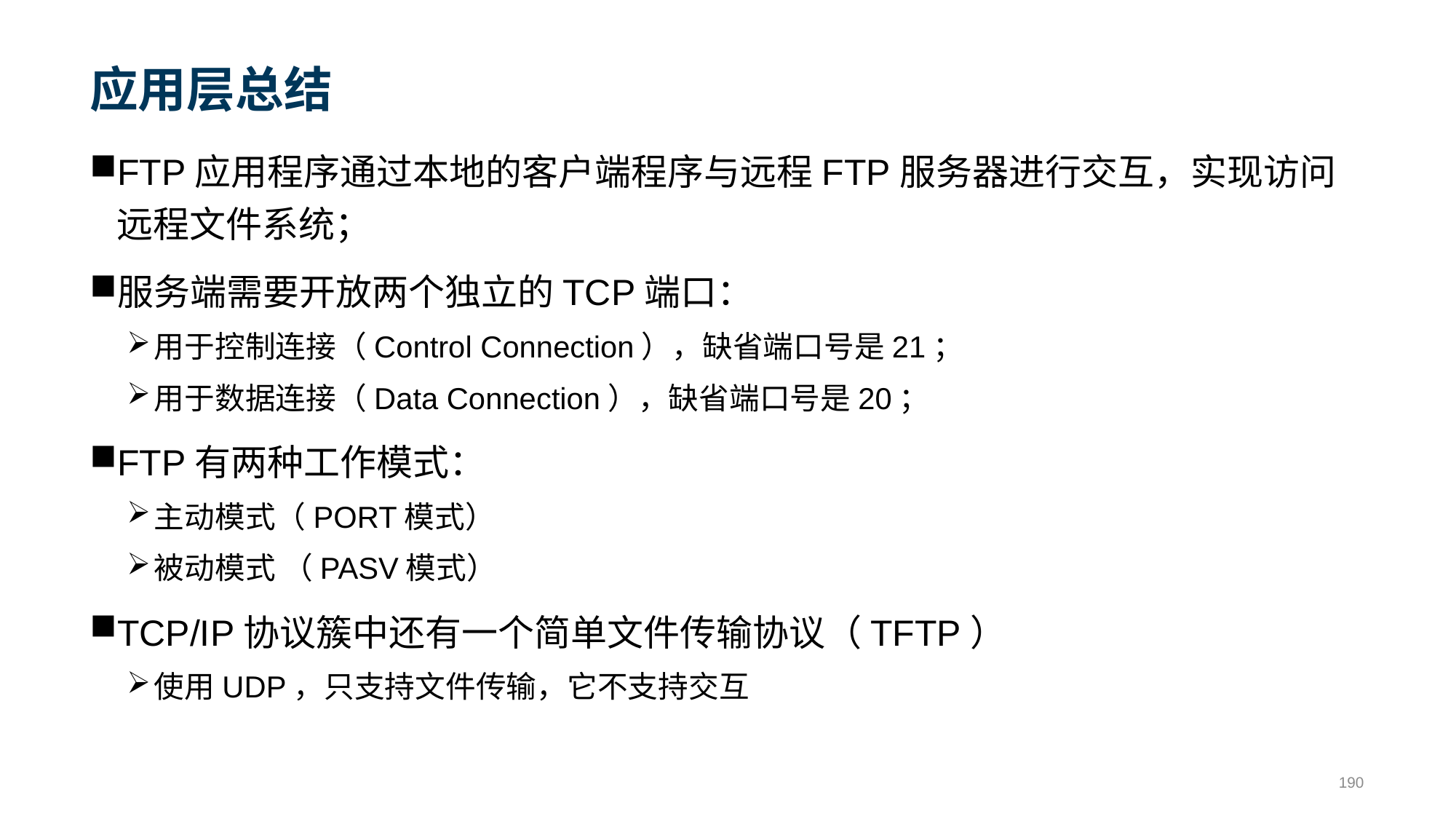

# 应用层总结
FTP应用程序通过本地的客户端程序与远程FTP服务器进行交互，实现访问远程文件系统；
服务端需要开放两个独立的TCP端口：
用于控制连接（Control Connection），缺省端口号是21；
用于数据连接（Data Connection），缺省端口号是20；
FTP有两种工作模式：
主动模式（PORT模式）
被动模式 （PASV模式）
TCP/IP协议簇中还有一个简单文件传输协议（TFTP）
使用UDP，只支持文件传输，它不支持交互
190